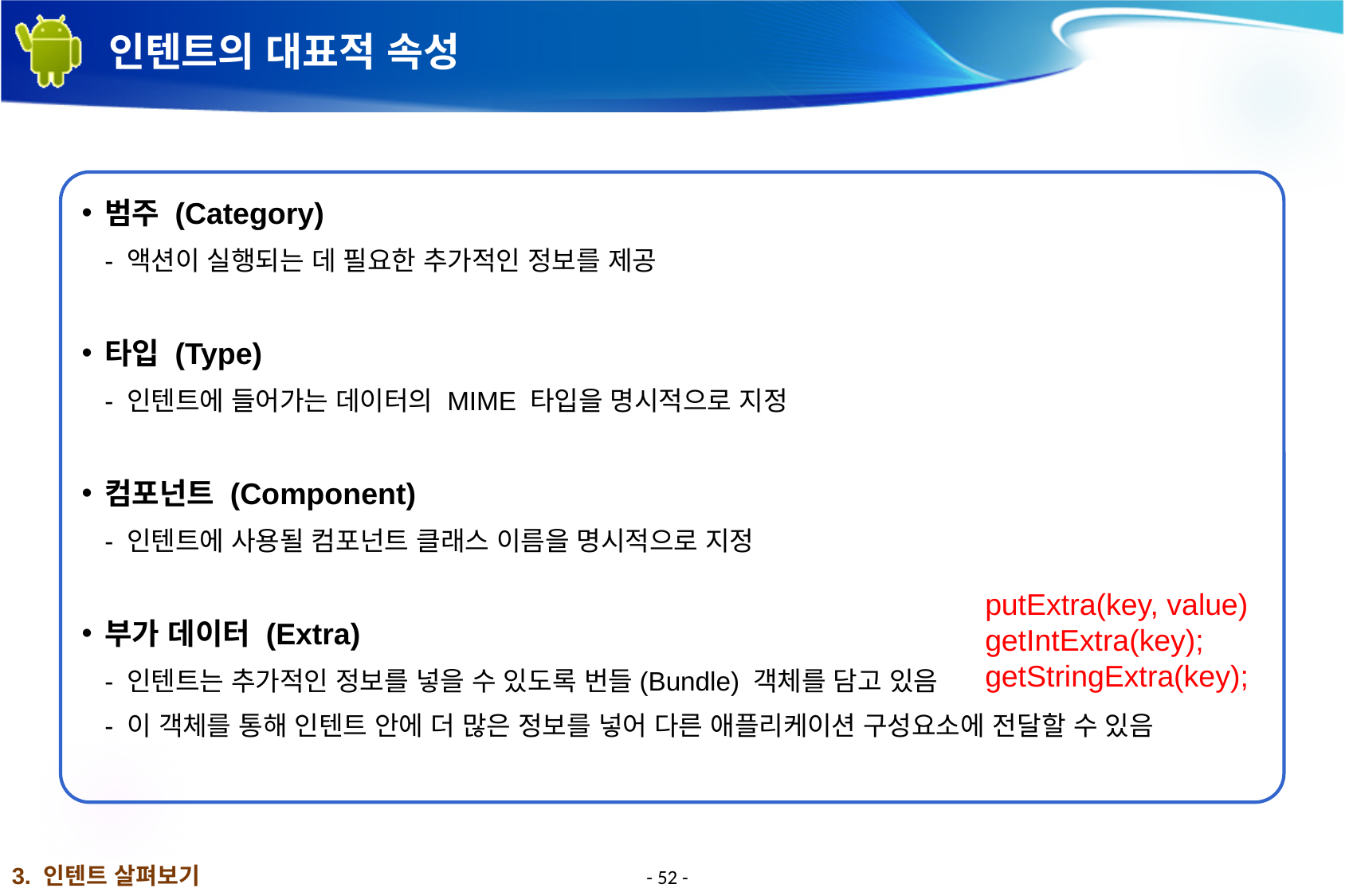

# 인텐트의 대표적 속성

범주 (Category)
- 액션이 실행되는 데 필요한 추가적인 정보를 제공

타입 (Type)
- 인텐트에 들어가는 데이터의 MIME 타입을 명시적으로 지정

컴포넌트 (Component)
- 인텐트에 사용될 컴포넌트 클래스 이름을 명시적으로 지정

부가 데이터 (Extra)
- 인텐트는 추가적인 정보를 넣을 수 있도록 번들(Bundle) 객체를 담고 있음
- 이 객체를 통해 인텐트 안에 더 많은 정보를 넣어 다른 애플리케이션 구성요소에 전달할 수 있음

putExtra(key, value)
getIntExtra(key);
getStringExtra(key);
3. 인텐트 살펴보기